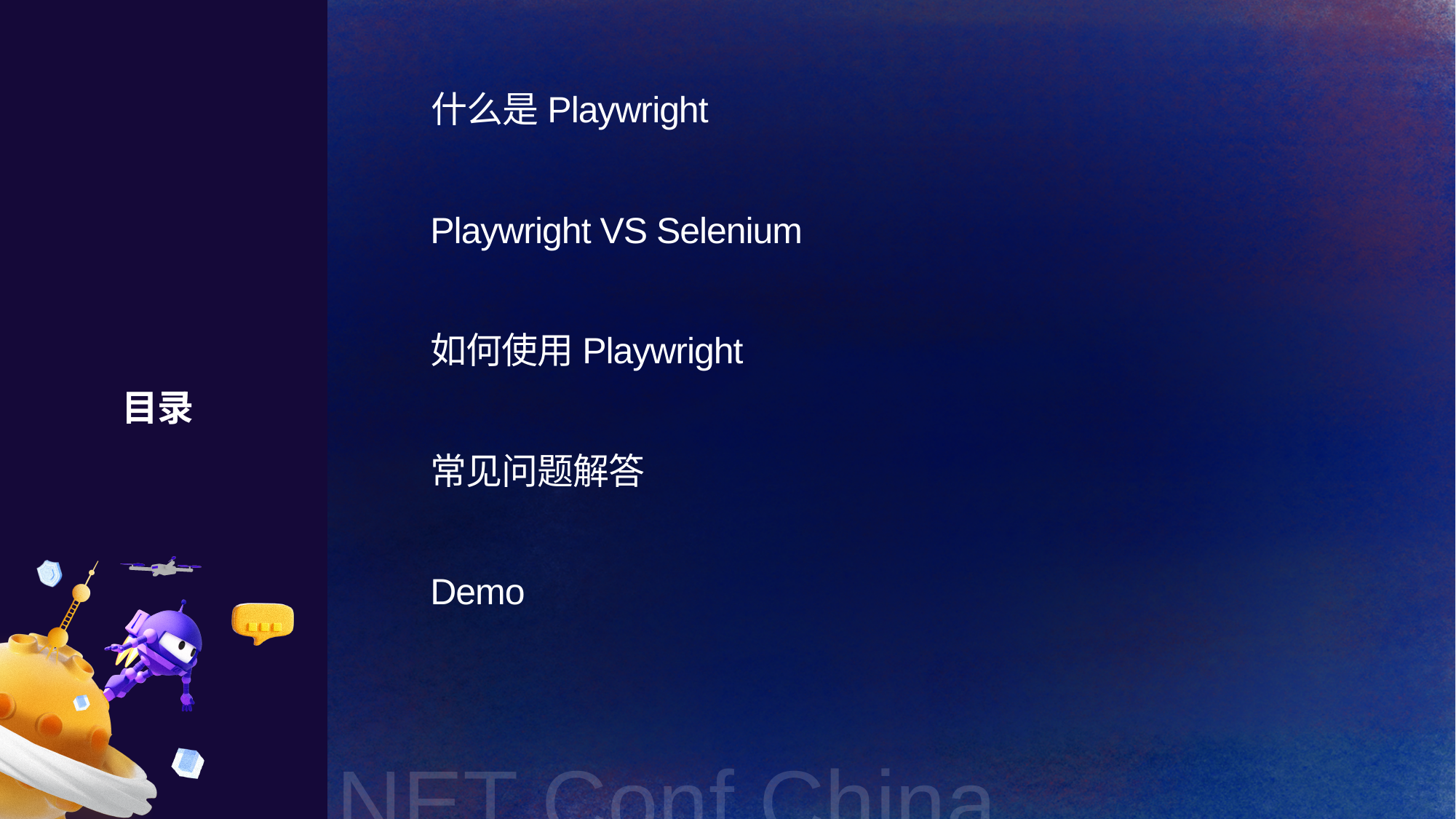

什么是Playwright
Playwright VS Selenium
如何使用Playwright
# 目录
常见问题解答
Demo